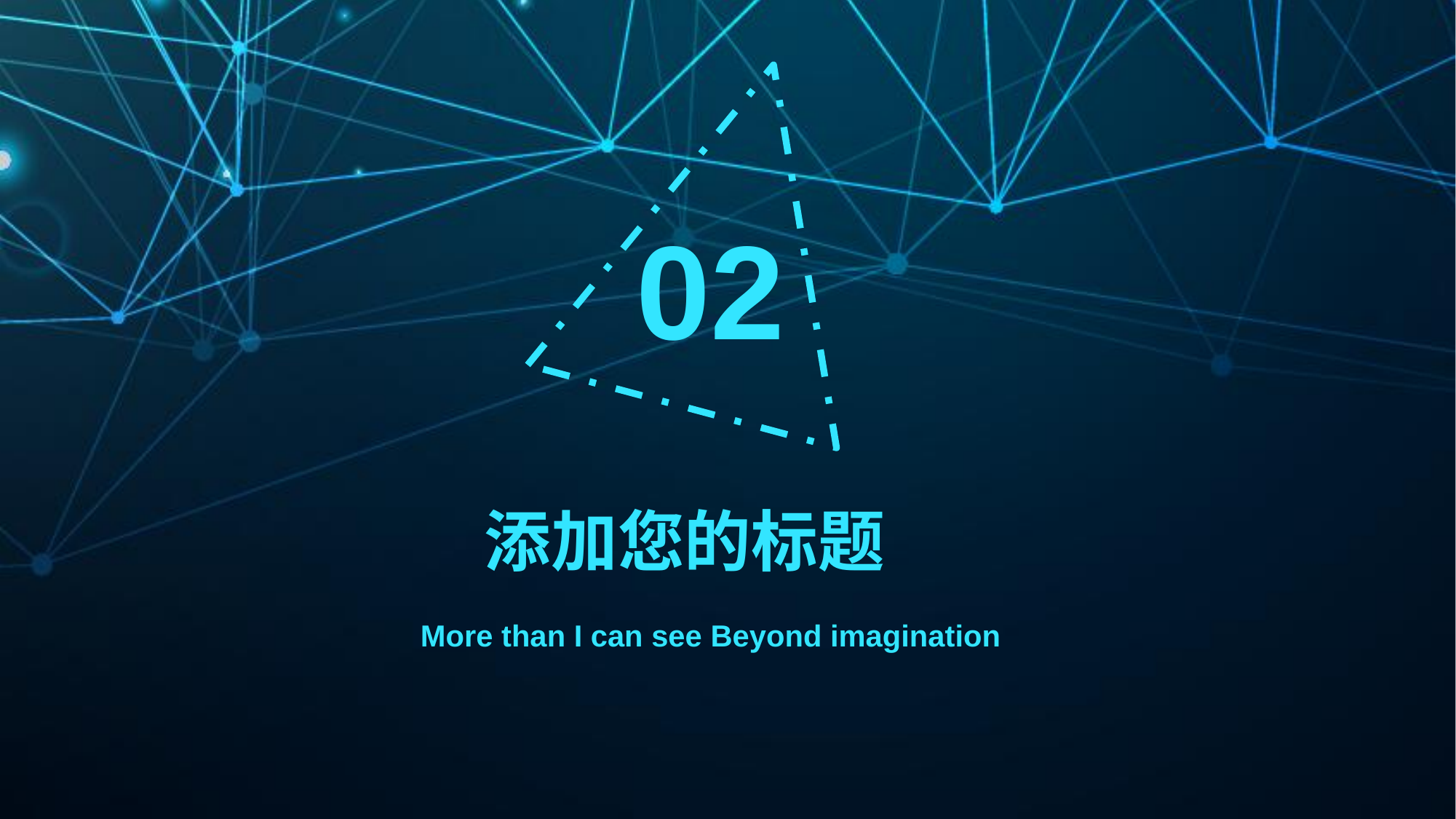

02
添加您的标题
More than I can see Beyond imagination